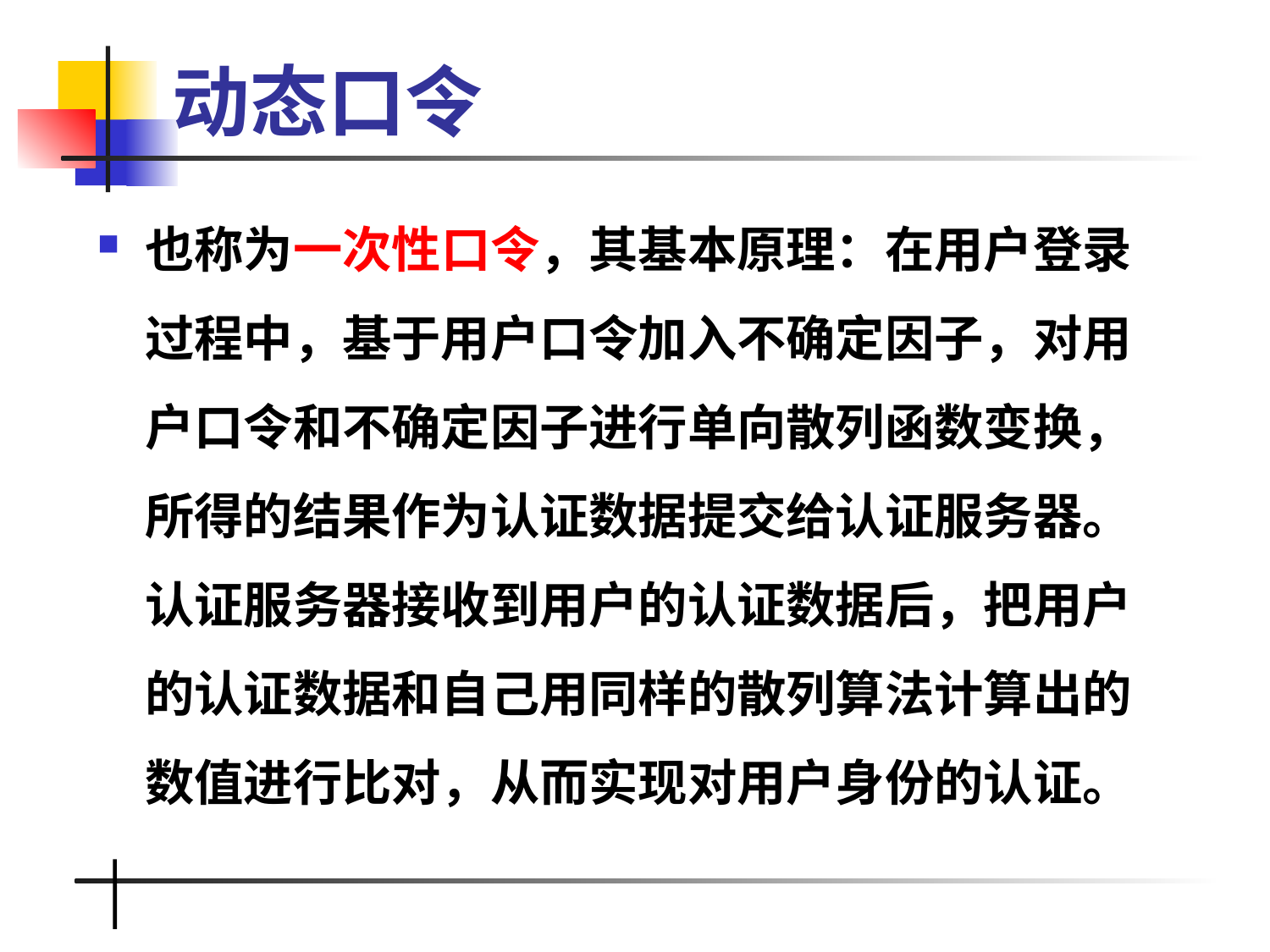

# 动态口令
也称为一次性口令，其基本原理：在用户登录过程中，基于用户口令加入不确定因子，对用户口令和不确定因子进行单向散列函数变换，所得的结果作为认证数据提交给认证服务器。认证服务器接收到用户的认证数据后，把用户的认证数据和自己用同样的散列算法计算出的数值进行比对，从而实现对用户身份的认证。